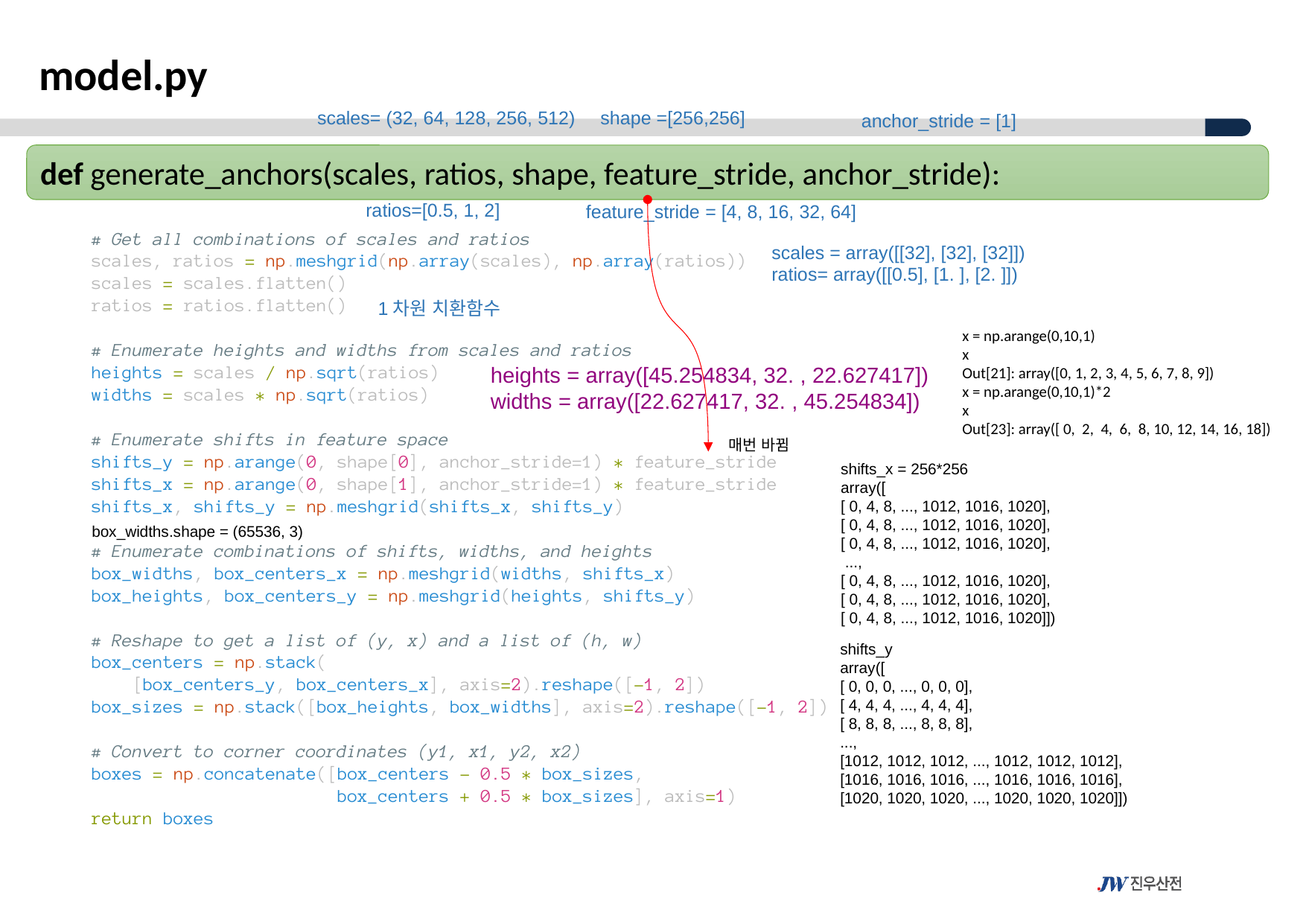

model.py
shape =[256,256]
scales= (32, 64, 128, 256, 512)
anchor_stride = [1]
def generate_anchors(scales, ratios, shape, feature_stride, anchor_stride):
ratios=[0.5, 1, 2]
feature_stride = [4, 8, 16, 32, 64]
    # Get all combinations of scales and ratios
    scales, ratios = np.meshgrid(np.array(scales), np.array(ratios))
    scales = scales.flatten()
    ratios = ratios.flatten()
    # Enumerate heights and widths from scales and ratios
    heights = scales / np.sqrt(ratios)
    widths = scales * np.sqrt(ratios)
    # Enumerate shifts in feature space
    shifts_y = np.arange(0, shape[0], anchor_stride=1) * feature_stride
    shifts_x = np.arange(0, shape[1], anchor_stride=1) * feature_stride
    shifts_x, shifts_y = np.meshgrid(shifts_x, shifts_y)
    # Enumerate combinations of shifts, widths, and heights
    box_widths, box_centers_x = np.meshgrid(widths, shifts_x)
    box_heights, box_centers_y = np.meshgrid(heights, shifts_y)
    # Reshape to get a list of (y, x) and a list of (h, w)
    box_centers = np.stack(
        [box_centers_y, box_centers_x], axis=2).reshape([-1, 2])
    box_sizes = np.stack([box_heights, box_widths], axis=2).reshape([-1, 2])
    # Convert to corner coordinates (y1, x1, y2, x2)
    boxes = np.concatenate([box_centers - 0.5 * box_sizes,
                            box_centers + 0.5 * box_sizes], axis=1)
    return boxes
scales = array([[32], [32], [32]])
ratios= array([[0.5], [1. ], [2. ]])
1차원 치환함수
x = np.arange(0,10,1)
x
Out[21]: array([0, 1, 2, 3, 4, 5, 6, 7, 8, 9])
x = np.arange(0,10,1)*2
x
Out[23]: array([ 0,  2,  4,  6,  8, 10, 12, 14, 16, 18])
heights = array([45.254834, 32. , 22.627417])
widths = array([22.627417, 32. , 45.254834])
매번 바뀜
shifts_x = 256*256
array([
[ 0, 4, 8, ..., 1012, 1016, 1020],
[ 0, 4, 8, ..., 1012, 1016, 1020],
[ 0, 4, 8, ..., 1012, 1016, 1020],
 ...,
[ 0, 4, 8, ..., 1012, 1016, 1020],
[ 0, 4, 8, ..., 1012, 1016, 1020],
[ 0, 4, 8, ..., 1012, 1016, 1020]])
box_widths.shape = (65536, 3)
shifts_y
array([
[ 0, 0, 0, ..., 0, 0, 0],
[ 4, 4, 4, ..., 4, 4, 4],
[ 8, 8, 8, ..., 8, 8, 8],
...,
[1012, 1012, 1012, ..., 1012, 1012, 1012],
[1016, 1016, 1016, ..., 1016, 1016, 1016],
[1020, 1020, 1020, ..., 1020, 1020, 1020]])